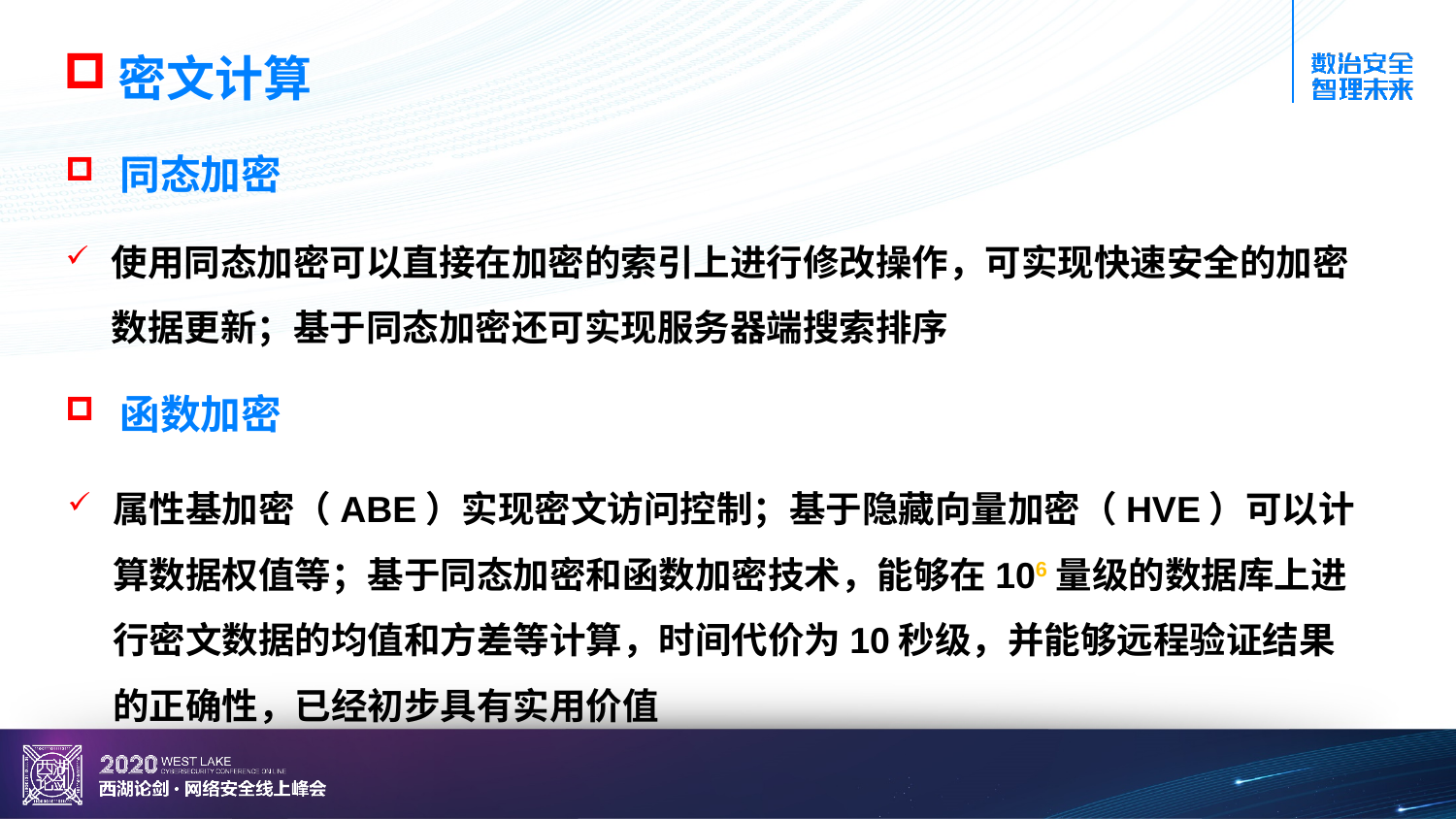

密文计算
同态加密
使用同态加密可以直接在加密的索引上进行修改操作，可实现快速安全的加密数据更新；基于同态加密还可实现服务器端搜索排序
函数加密
属性基加密（ABE）实现密文访问控制；基于隐藏向量加密（HVE）可以计算数据权值等；基于同态加密和函数加密技术，能够在106量级的数据库上进行密文数据的均值和方差等计算，时间代价为10秒级，并能够远程验证结果的正确性，已经初步具有实用价值